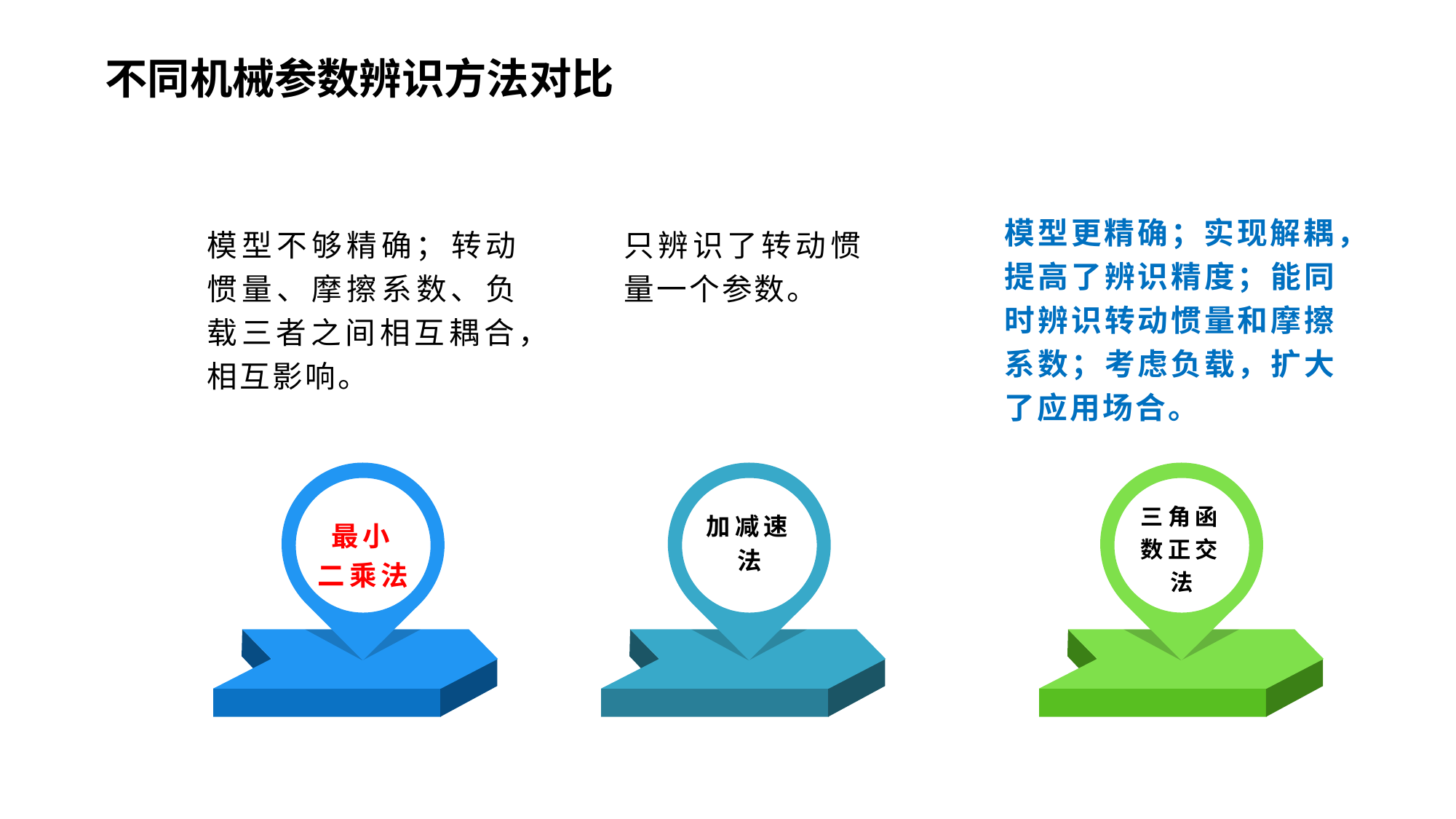

不同机械参数辨识方法对比
模型更精确；实现解耦，提高了辨识精度；能同时辨识转动惯量和摩擦系数；考虑负载，扩大了应用场合。
模型不够精确；转动惯量、摩擦系数、负载三者之间相互耦合，相互影响。
只辨识了转动惯量一个参数。

三角函数正交法
加减速法
最小二乘法